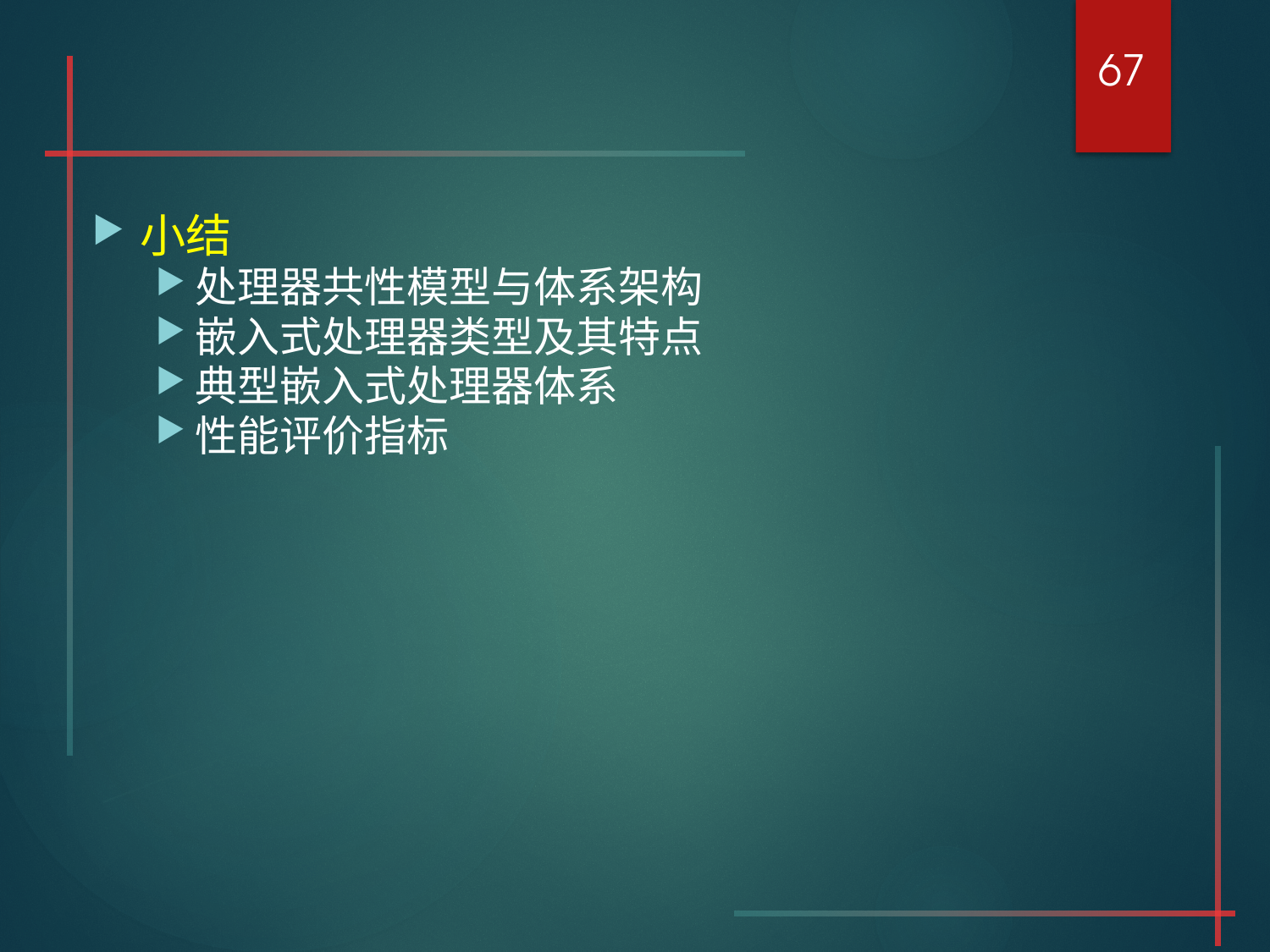

67
#
小结
处理器共性模型与体系架构
嵌入式处理器类型及其特点
典型嵌入式处理器体系
性能评价指标